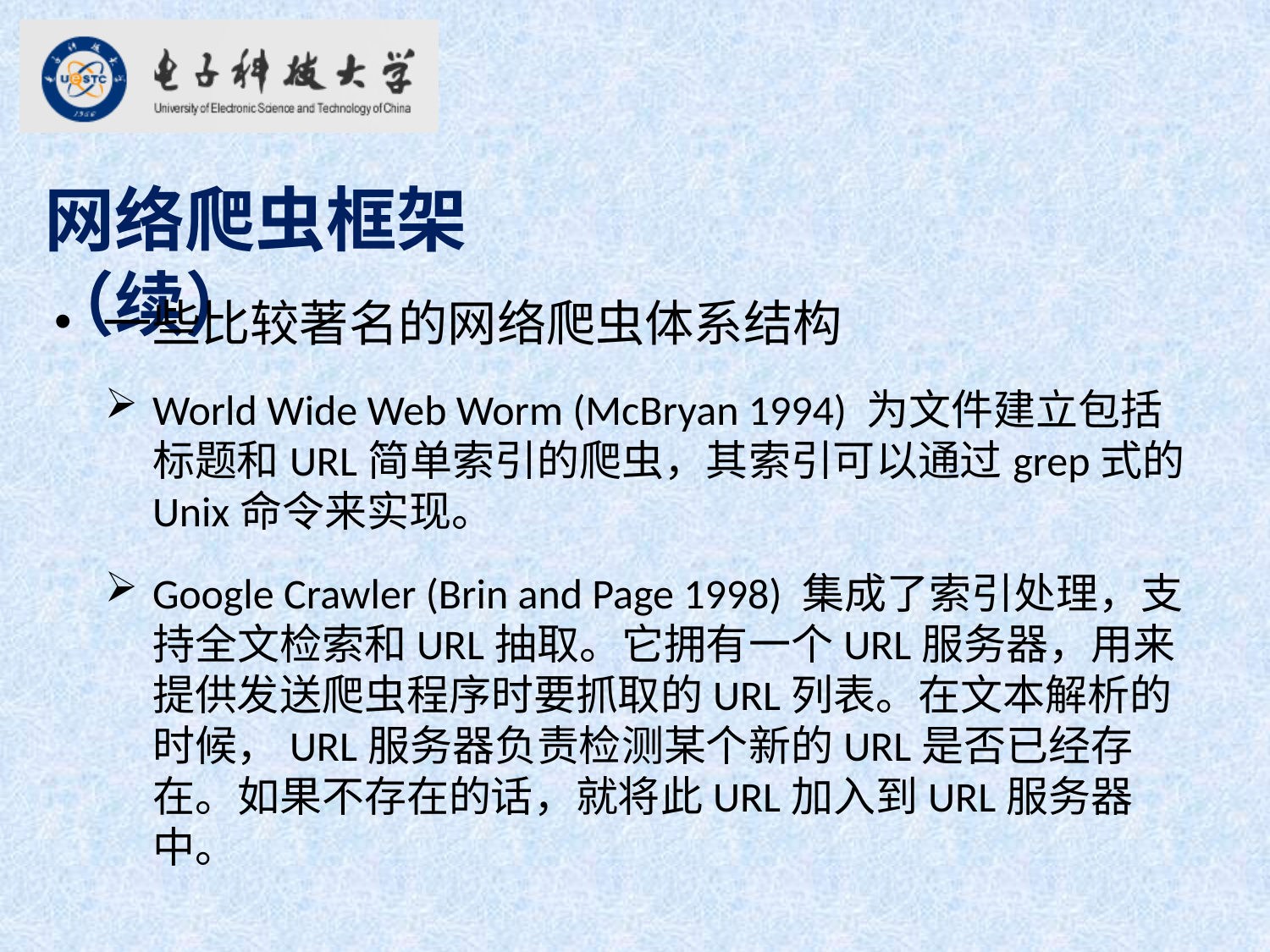

网络爬虫框架（续）
一些比较著名的网络爬虫体系结构
World Wide Web Worm (McBryan 1994) 为文件建立包括标题和URL简单索引的爬虫，其索引可以通过grep式的Unix命令来实现。
Google Crawler (Brin and Page 1998) 集成了索引处理，支持全文检索和URL抽取。它拥有一个URL服务器，用来提供发送爬虫程序时要抓取的URL列表。在文本解析的时候，URL服务器负责检测某个新的URL是否已经存在。如果不存在的话，就将此URL加入到URL服务器中。